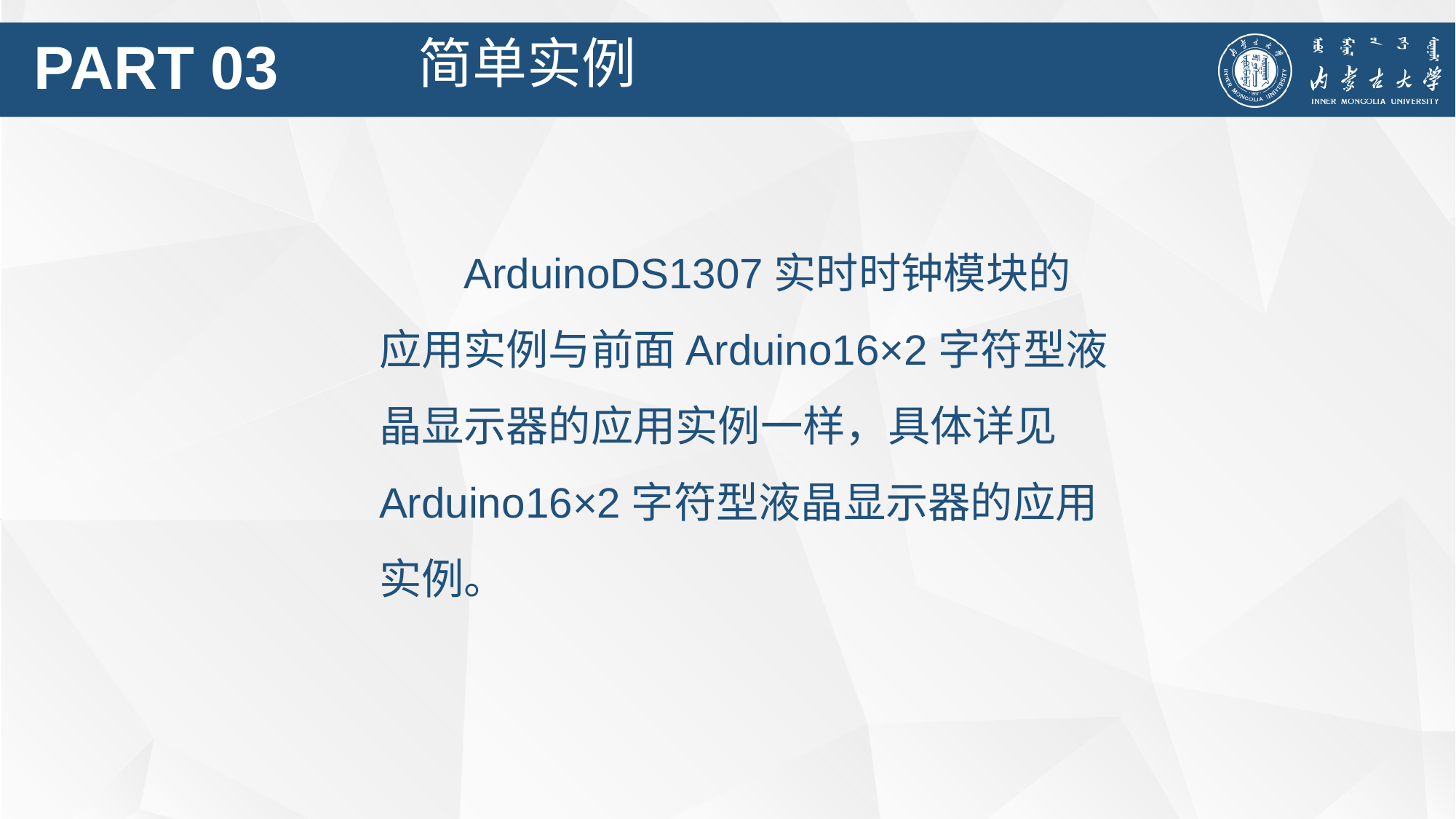

PART 03
简单实例

ArduinoDS1307实时时钟模块的应用实例与前面Arduino16×2字符型液晶显示器的应用实例一样，具体详见Arduino16×2字符型液晶显示器的应用实例。